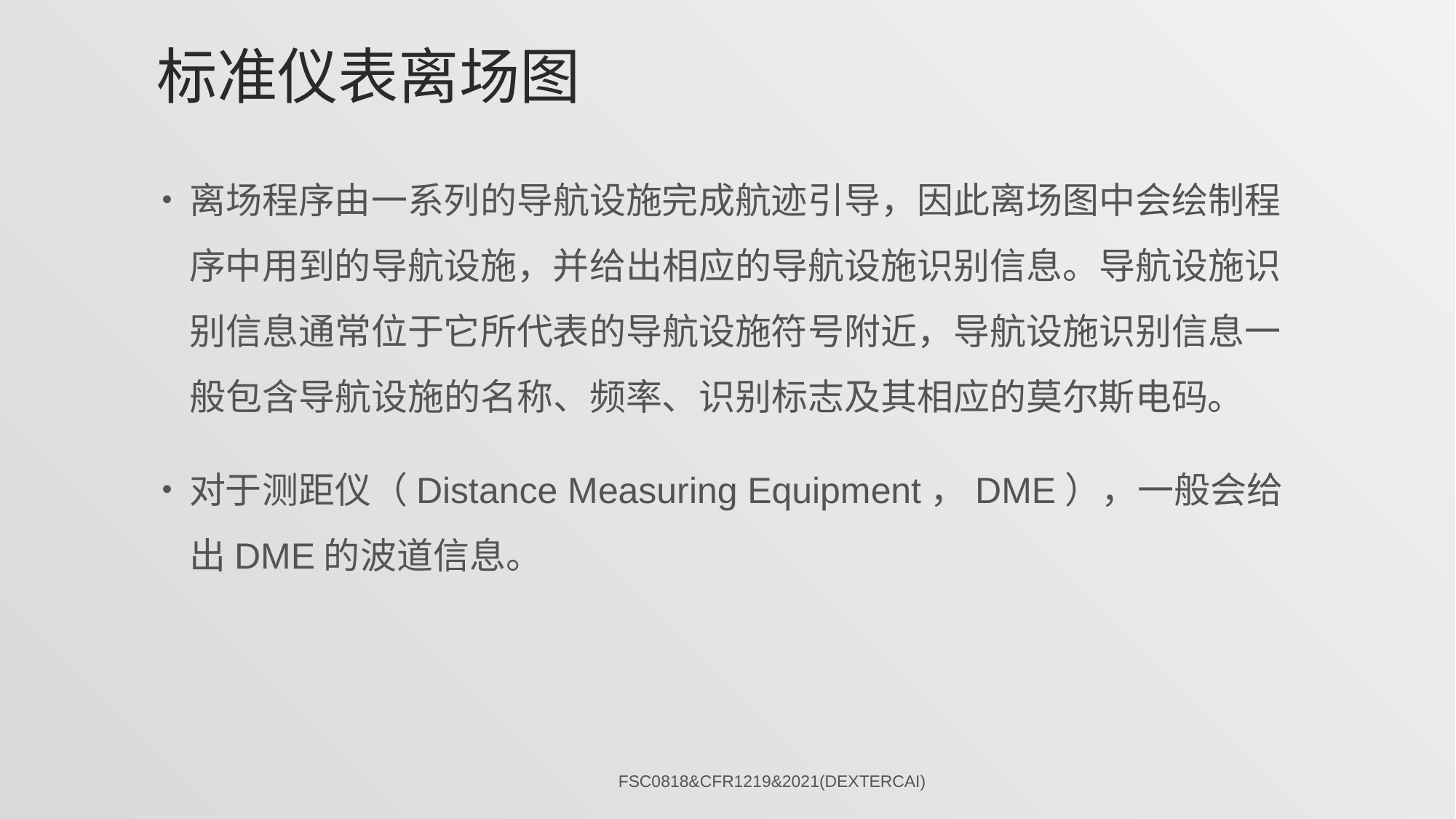

# 标准仪表离场图
离场程序由一系列的导航设施完成航迹引导，因此离场图中会绘制程序中用到的导航设施，并给出相应的导航设施识别信息。导航设施识别信息通常位于它所代表的导航设施符号附近，导航设施识别信息一般包含导航设施的名称、频率、识别标志及其相应的莫尔斯电码。
对于测距仪（Distance Measuring Equipment，DME），一般会给出DME的波道信息。
FSC0818&CFR1219&2021(DexterCai)